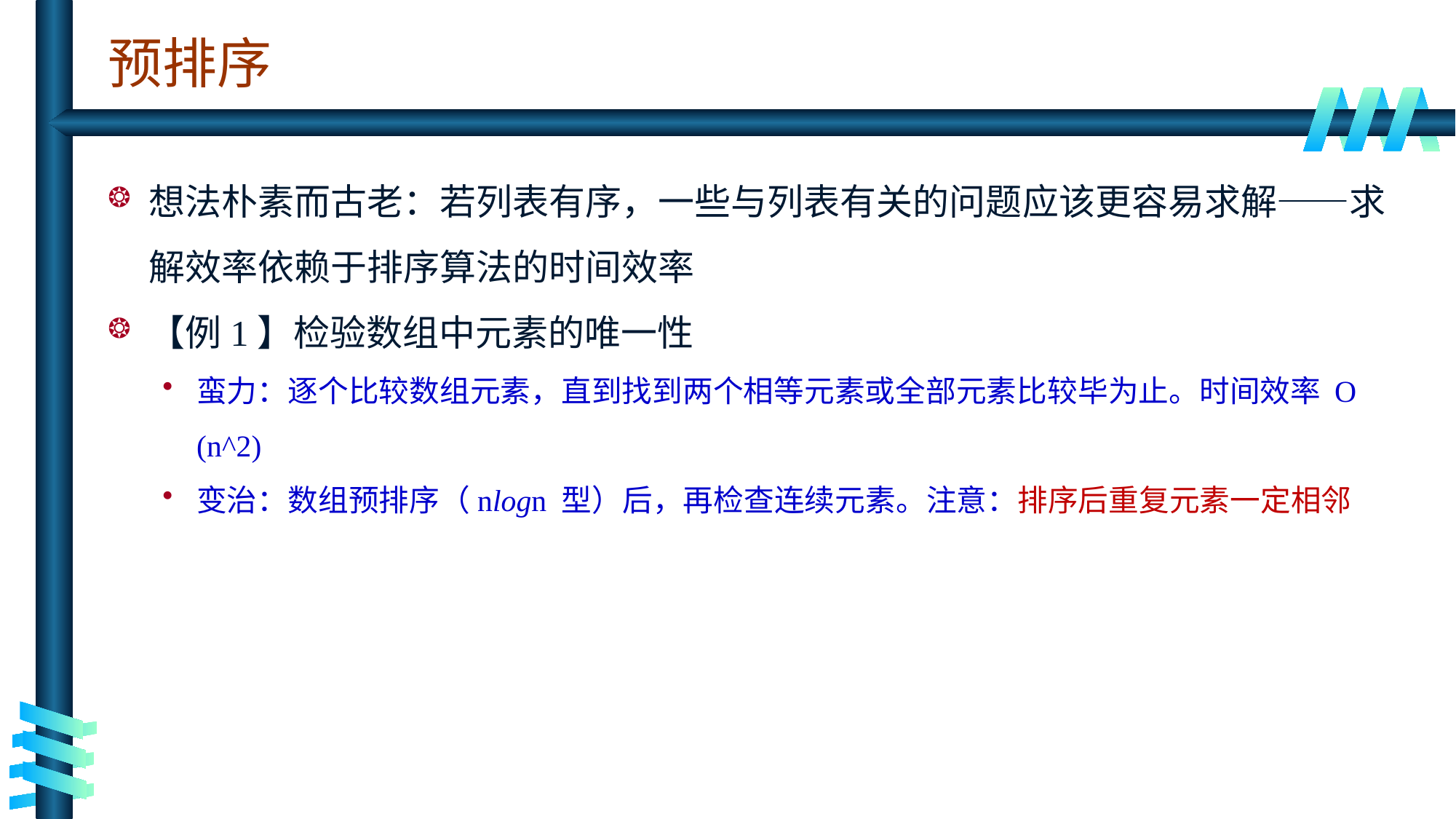

# 预排序
想法朴素而古老：若列表有序，一些与列表有关的问题应该更容易求解——求解效率依赖于排序算法的时间效率
【例1】检验数组中元素的唯一性
蛮力：逐个比较数组元素，直到找到两个相等元素或全部元素比较毕为止。时间效率 O (n^2)
变治：数组预排序（nlogn 型）后，再检查连续元素。注意：排序后重复元素一定相邻